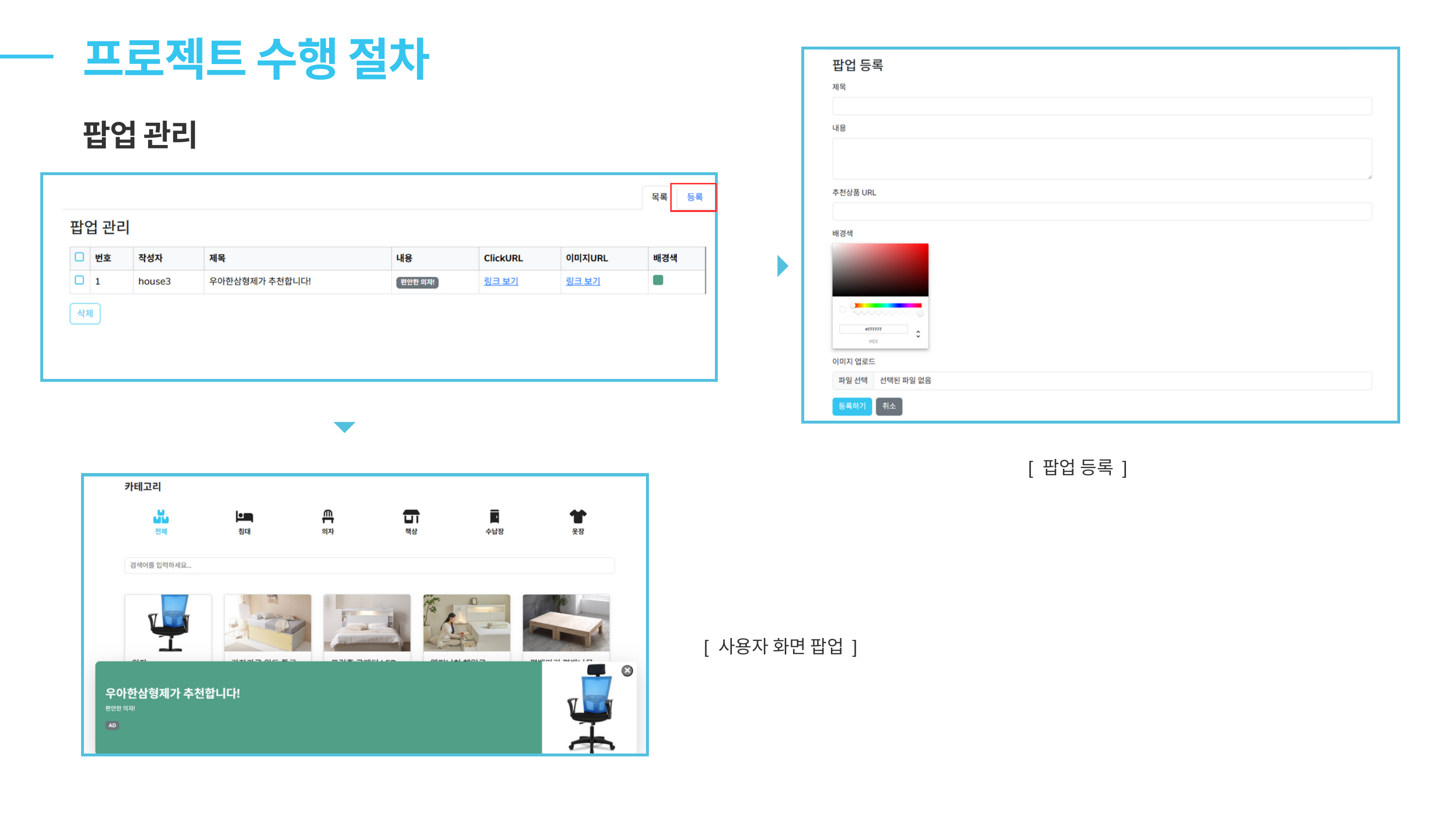

프로젝트 수행 절차

팝업 관리

[ 팝업 등록 ]

[ 사용자 화면 팝업 ]